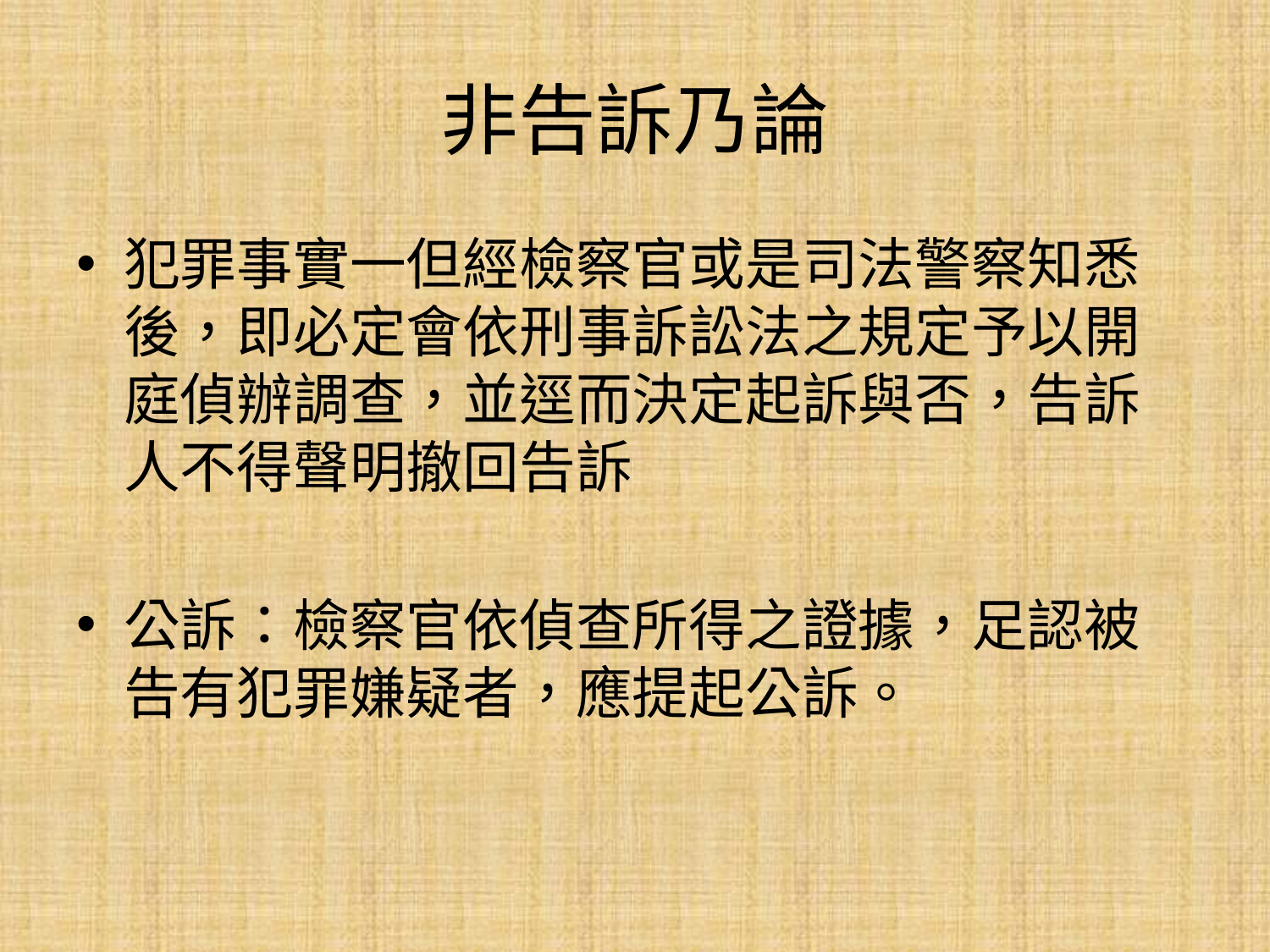

# 非告訴乃論
犯罪事實一但經檢察官或是司法警察知悉後，即必定會依刑事訴訟法之規定予以開庭偵辦調查，並逕而決定起訴與否，告訴人不得聲明撤回告訴

公訴：檢察官依偵查所得之證據，足認被告有犯罪嫌疑者，應提起公訴。